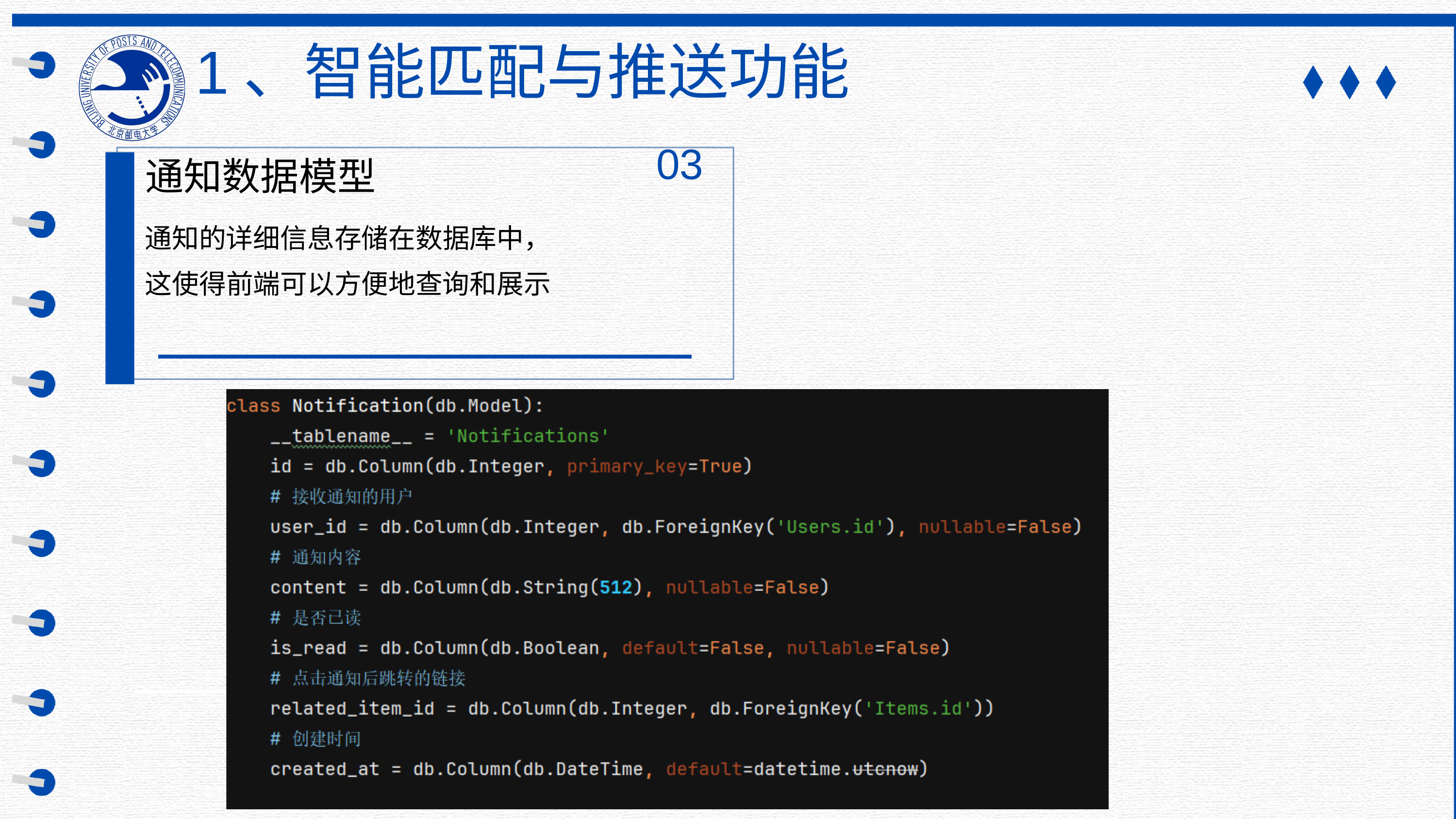

1、智能匹配与推送功能

03
通知数据模型

通知的详细信息存储在数据库中，这使得前端可以方便地查询和展示